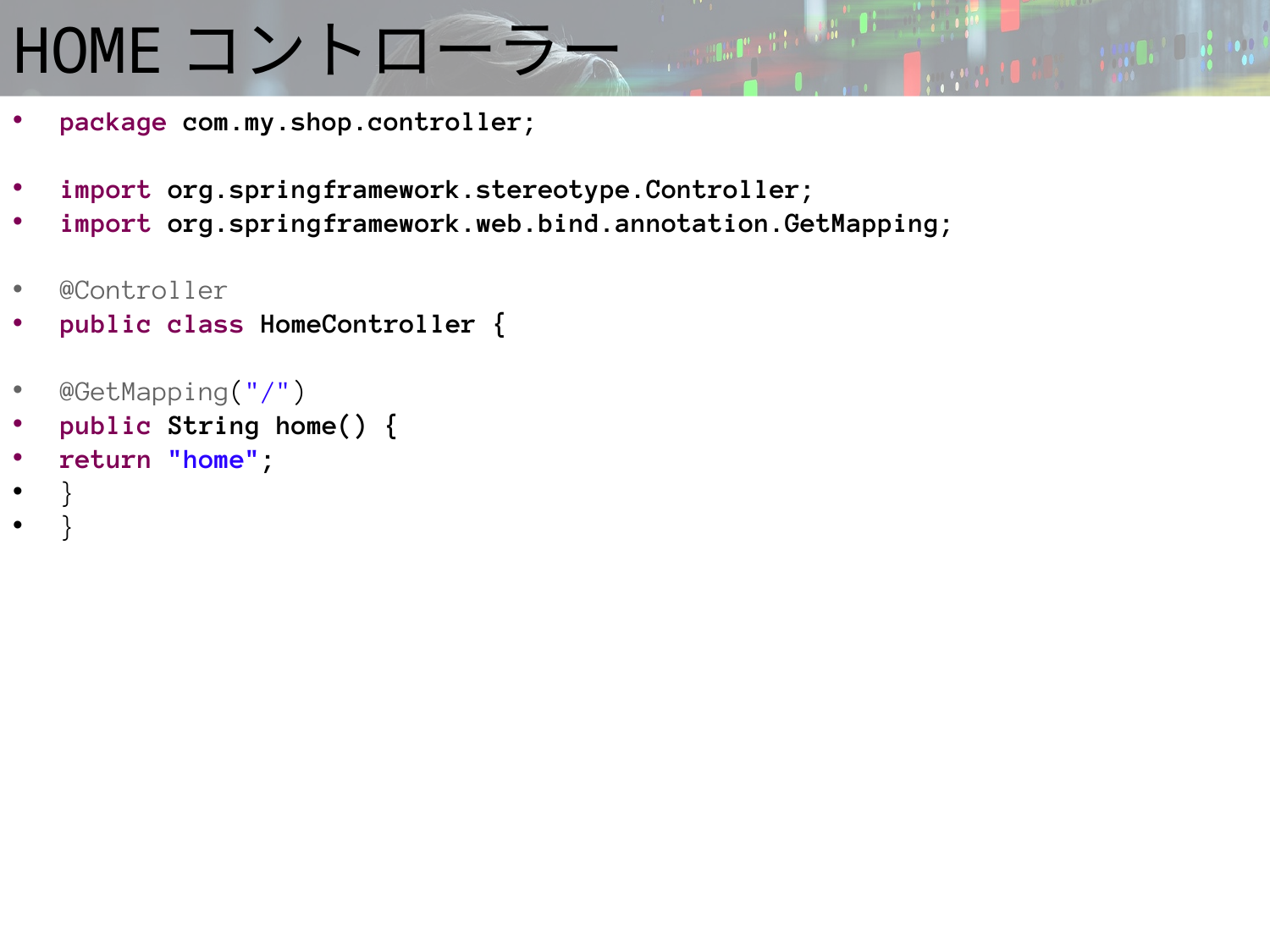

# HOMEコントローラー
package com.my.shop.controller;

import org.springframework.stereotype.Controller;
import org.springframework.web.bind.annotation.GetMapping;

@Controller
public class HomeController {

@GetMapping("/")
public String home() {
return "home";
}
}